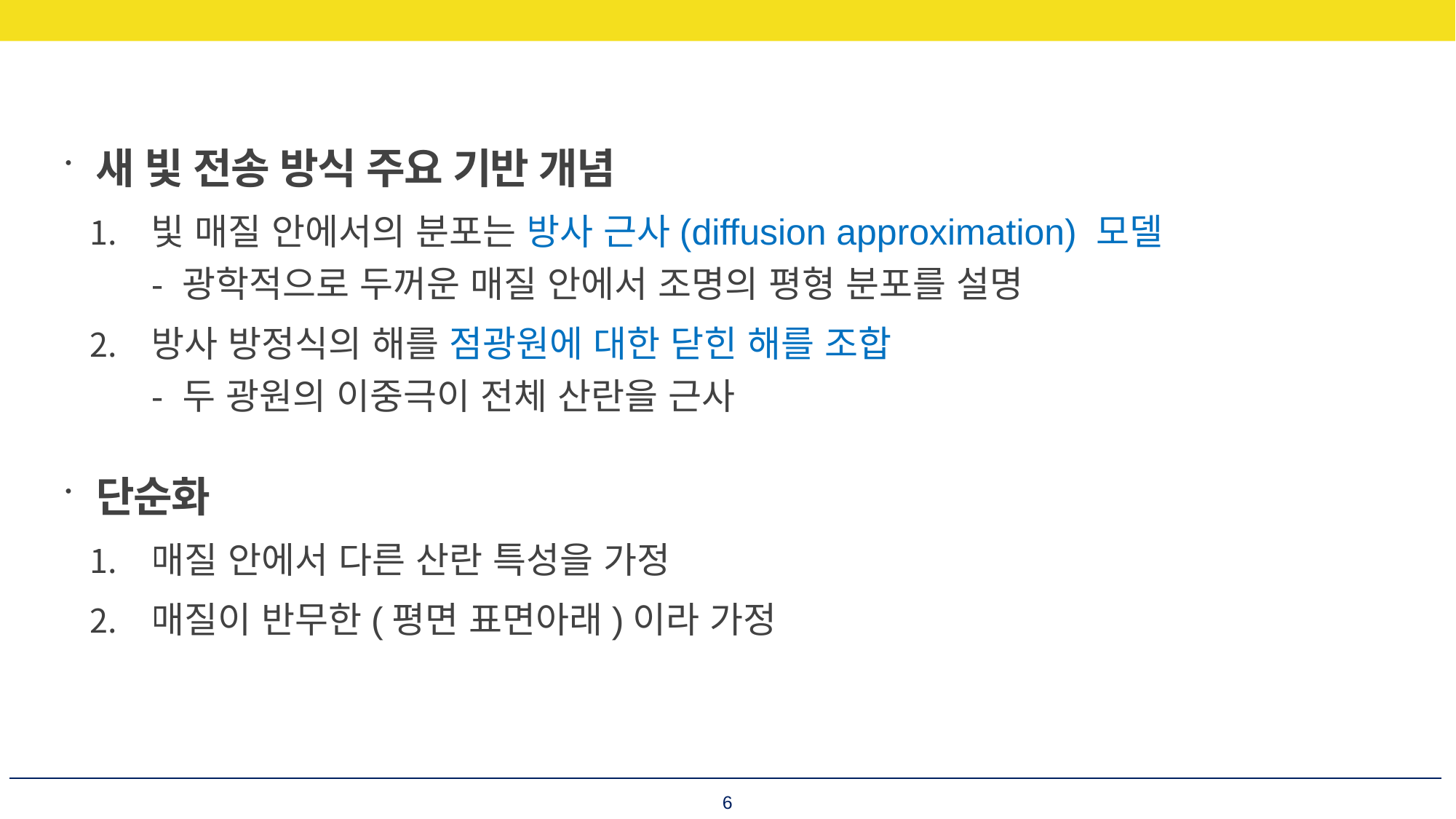

새 빛 전송 방식 주요 기반 개념
빛 매질 안에서의 분포는 방사 근사(diffusion approximation) 모델
- 광학적으로 두꺼운 매질 안에서 조명의 평형 분포를 설명
방사 방정식의 해를 점광원에 대한 닫힌 해를 조합
- 두 광원의 이중극이 전체 산란을 근사

단순화
매질 안에서 다른 산란 특성을 가정
매질이 반무한(평면 표면아래)이라 가정

6